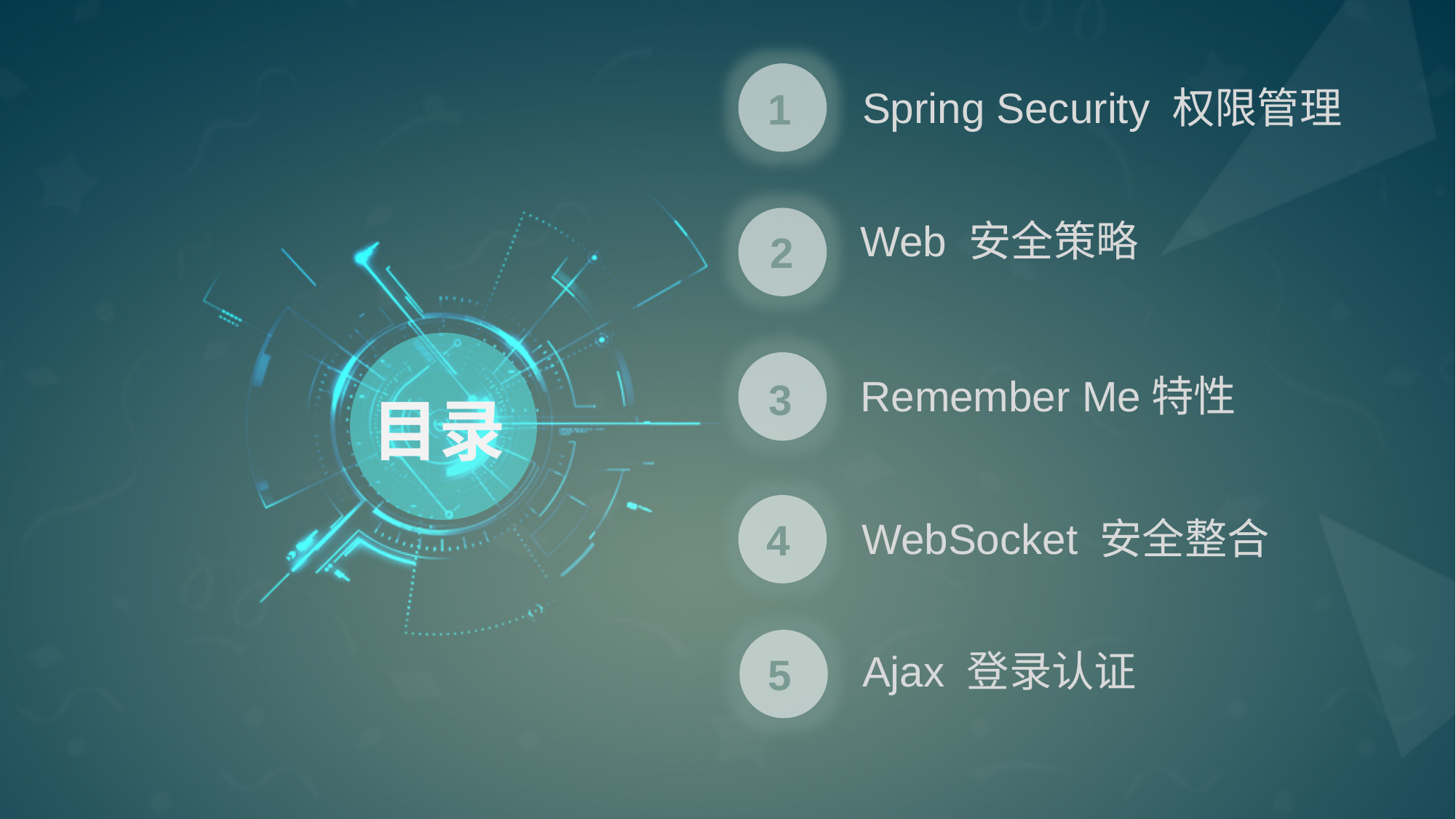

1
Spring Security 权限管理

2
Web 安全策略

3
Remember Me特性
目录

4
WebSocket 安全整合

5
Ajax 登录认证